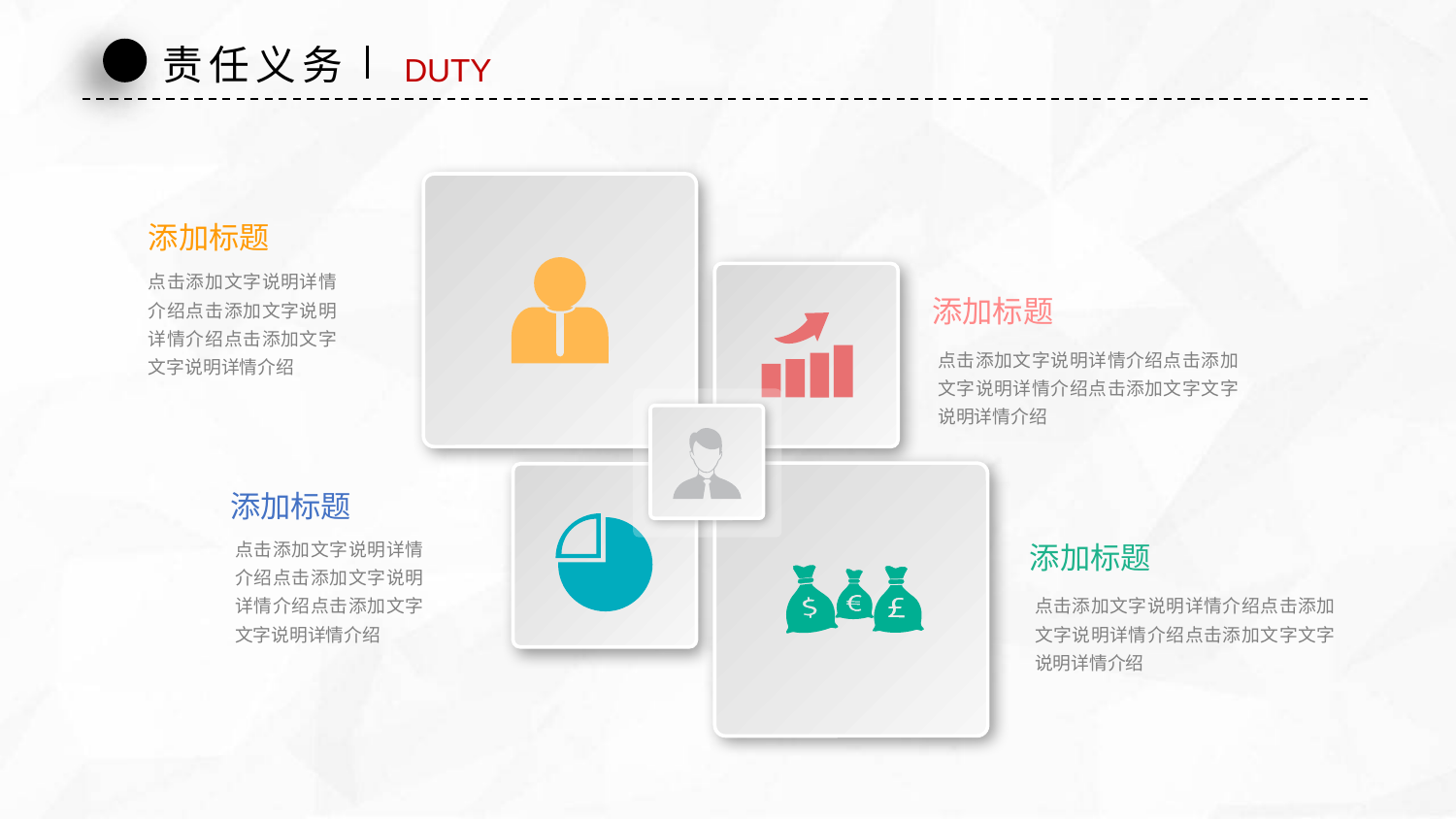

责任义务

DUTY

添加标题
点击添加文字说明详情介绍点击添加文字说明详情介绍点击添加文字文字说明详情介绍

添加标题
点击添加文字说明详情介绍点击添加文字说明详情介绍点击添加文字文字说明详情介绍

添加标题
点击添加文字说明详情介绍点击添加文字说明详情介绍点击添加文字文字说明详情介绍
添加标题
点击添加文字说明详情介绍点击添加文字说明详情介绍点击添加文字文字说明详情介绍